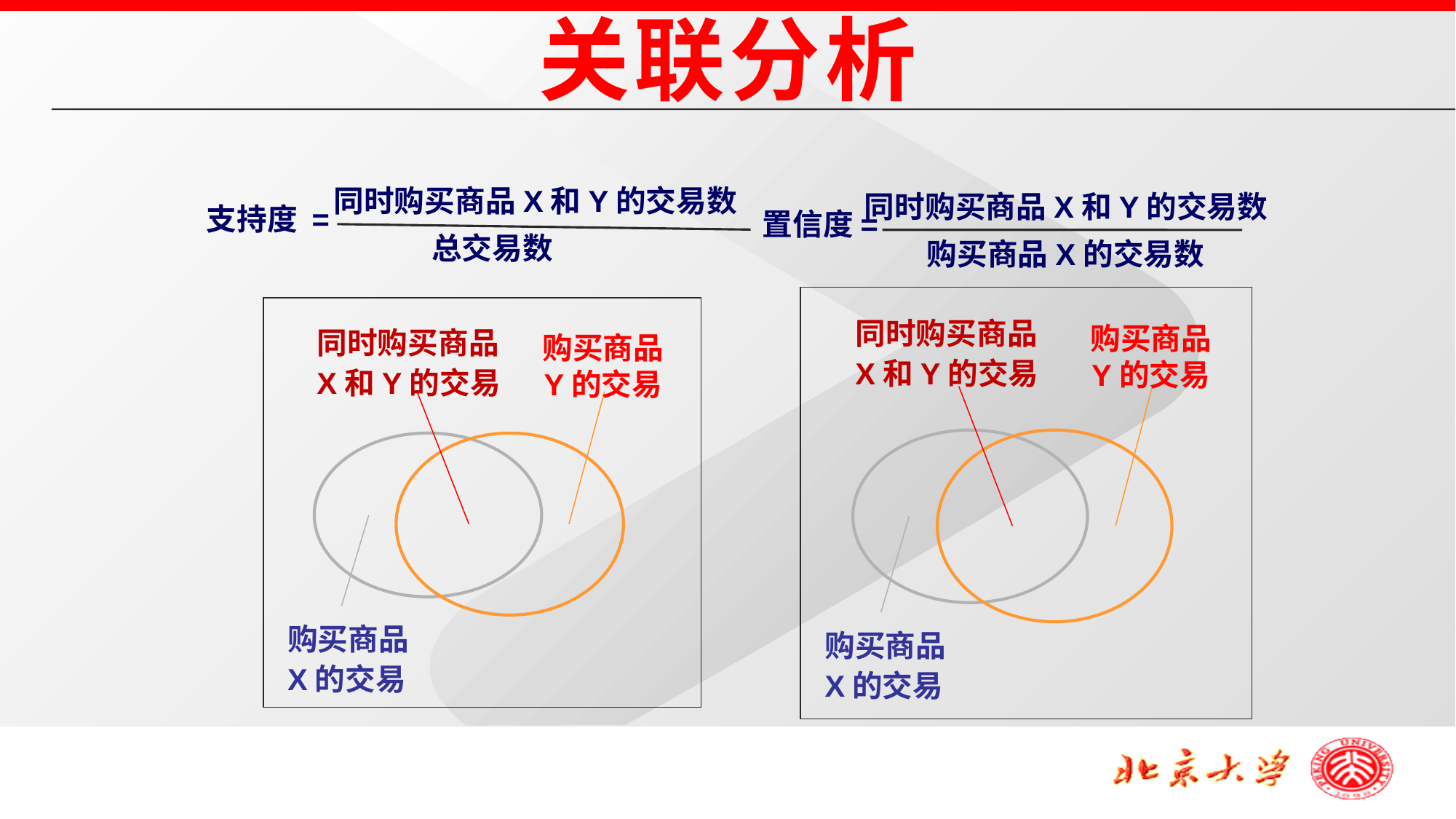

关联分析
同时购买商品X和Y的交易数
支持度 =

总交易数
同时购买商品X和Y的交易数
置信度=

购买商品X的交易数

同时购买商品
X和Y的交易
购买商品
Y的交易

购买商品
X的交易

同时购买商品
X和Y的交易
购买商品
Y的交易

购买商品
X的交易